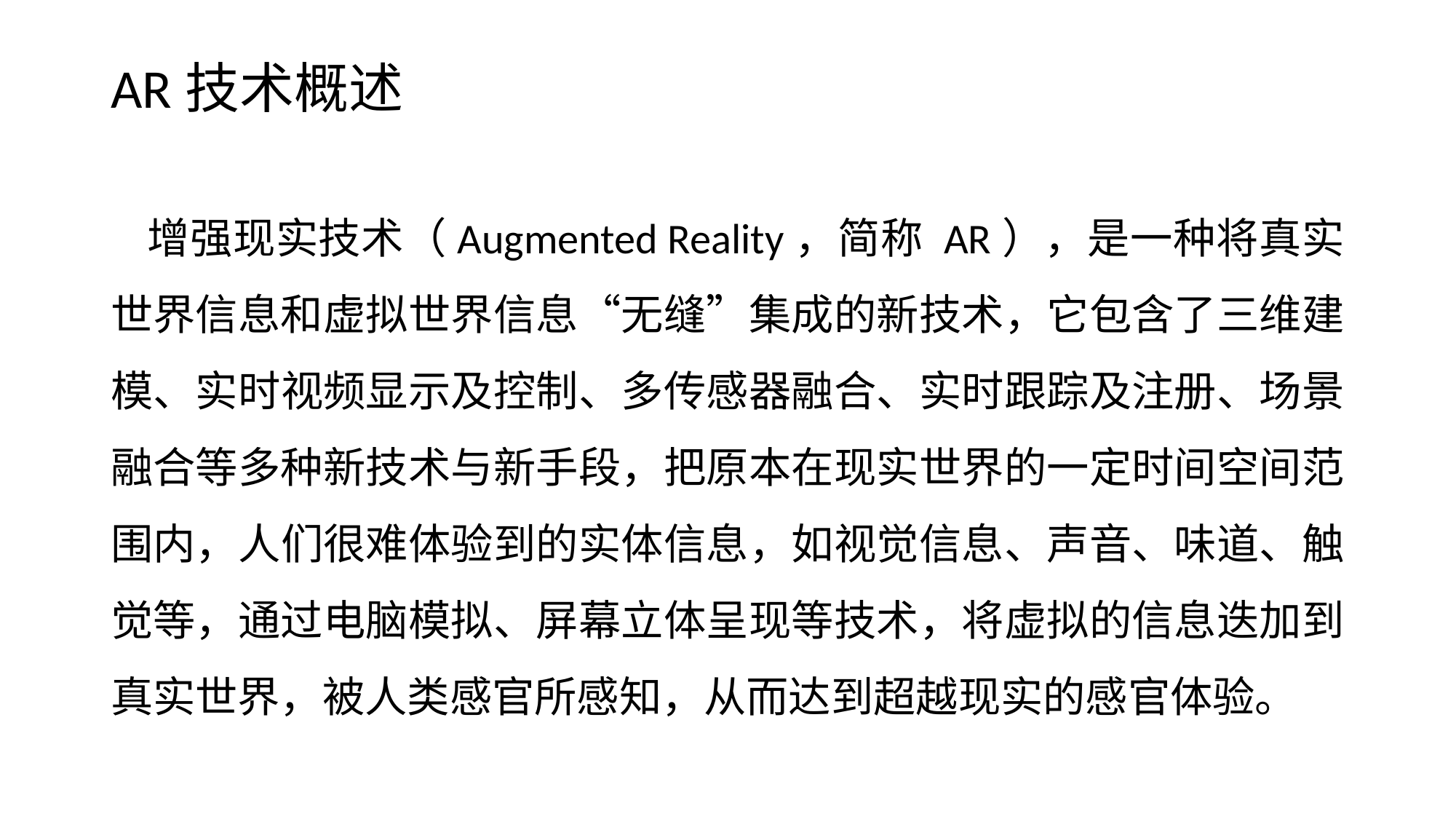

# AR技术概述
增强现实技术（Augmented Reality，简称 AR），是一种将真实世界信息和虚拟世界信息“无缝”集成的新技术，它包含了三维建模、实时视频显示及控制、多传感器融合、实时跟踪及注册、场景融合等多种新技术与新手段，把原本在现实世界的一定时间空间范围内，人们很难体验到的实体信息，如视觉信息、声音、味道、触觉等，通过电脑模拟、屏幕立体呈现等技术，将虚拟的信息迭加到真实世界，被人类感官所感知，从而达到超越现实的感官体验。